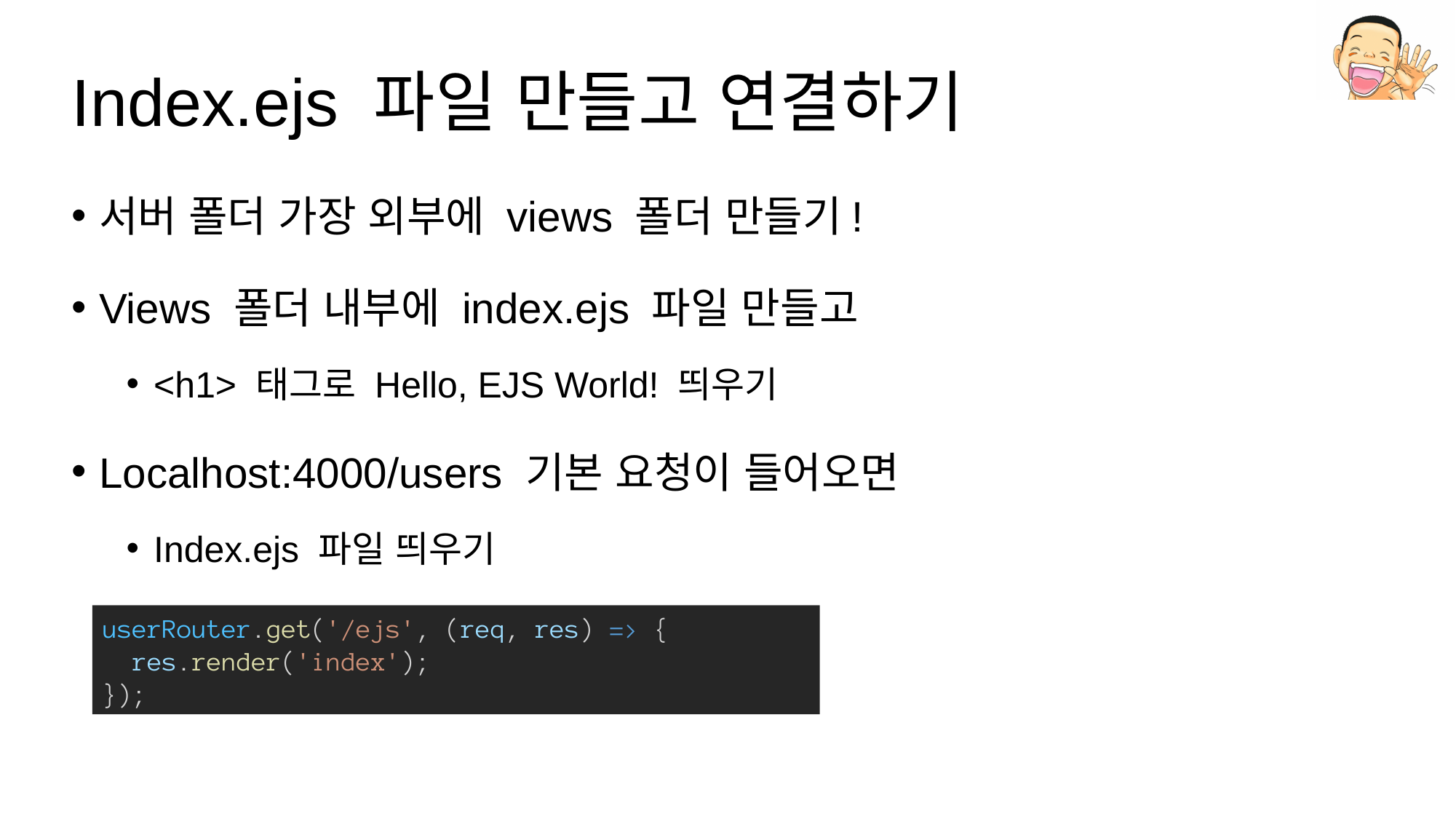

# Index.ejs 파일 만들고 연결하기
서버 폴더 가장 외부에 views 폴더 만들기!
Views 폴더 내부에 index.ejs 파일 만들고
<h1> 태그로 Hello, EJS World! 띄우기
Localhost:4000/users 기본 요청이 들어오면
Index.ejs 파일 띄우기
userRouter.get('/ejs', (req, res) => {
  res.render('index');
});